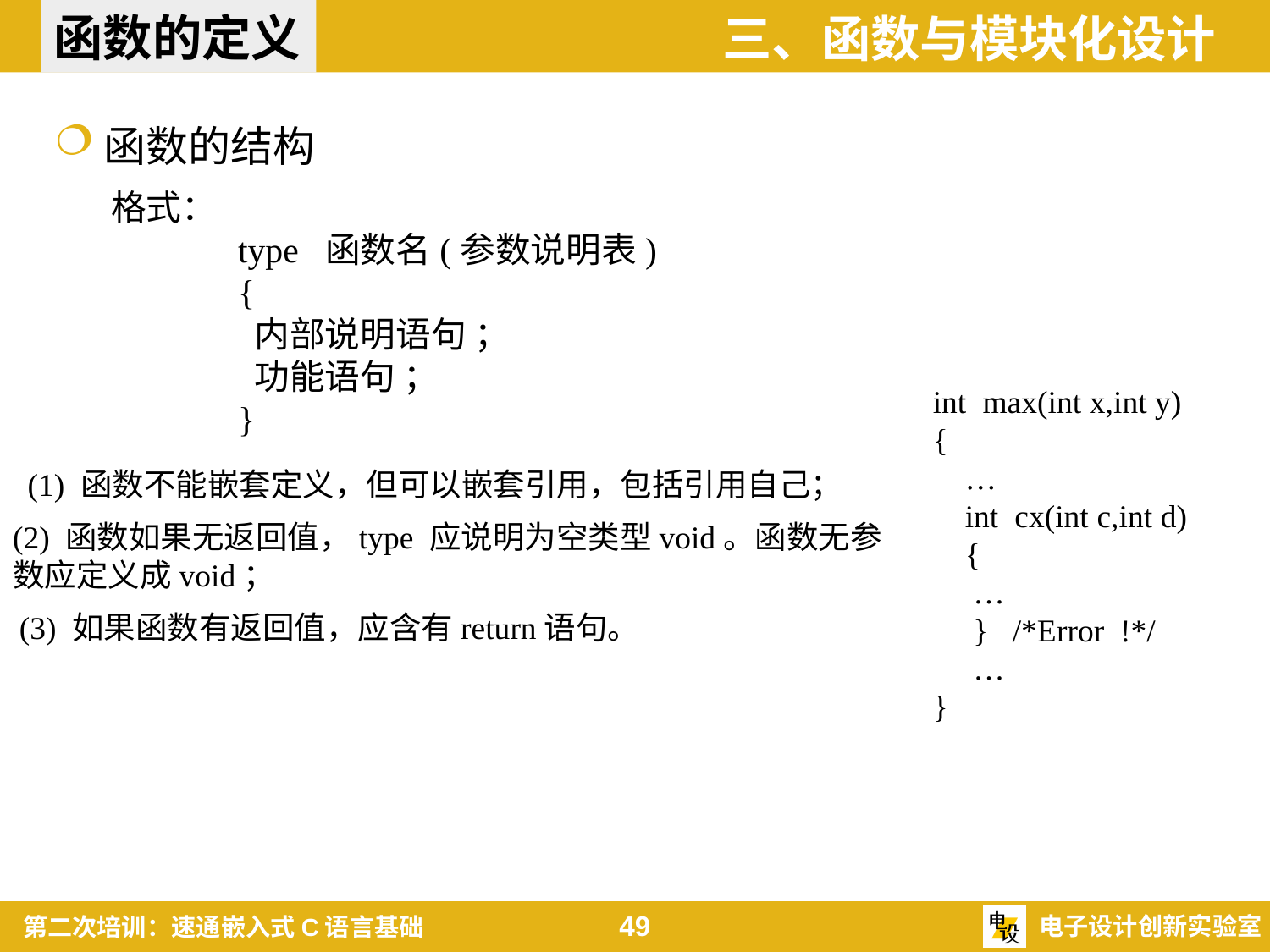

函数的定义
三、函数与模块化设计
函数的结构
格式：
	type  函数名(参数说明表)
	{
  	 内部说明语句 ；
  	 功能语句 ；
	}
int  max(int x,int y)
{
    …
    int  cx(int c,int d)
    {
     …
     }   /*Error  !*/
     …
}
(1) 函数不能嵌套定义，但可以嵌套引用，包括引用自己；
(2) 函数如果无返回值，type 应说明为空类型void。函数无参
数应定义成void；
(3) 如果函数有返回值，应含有return语句。
49